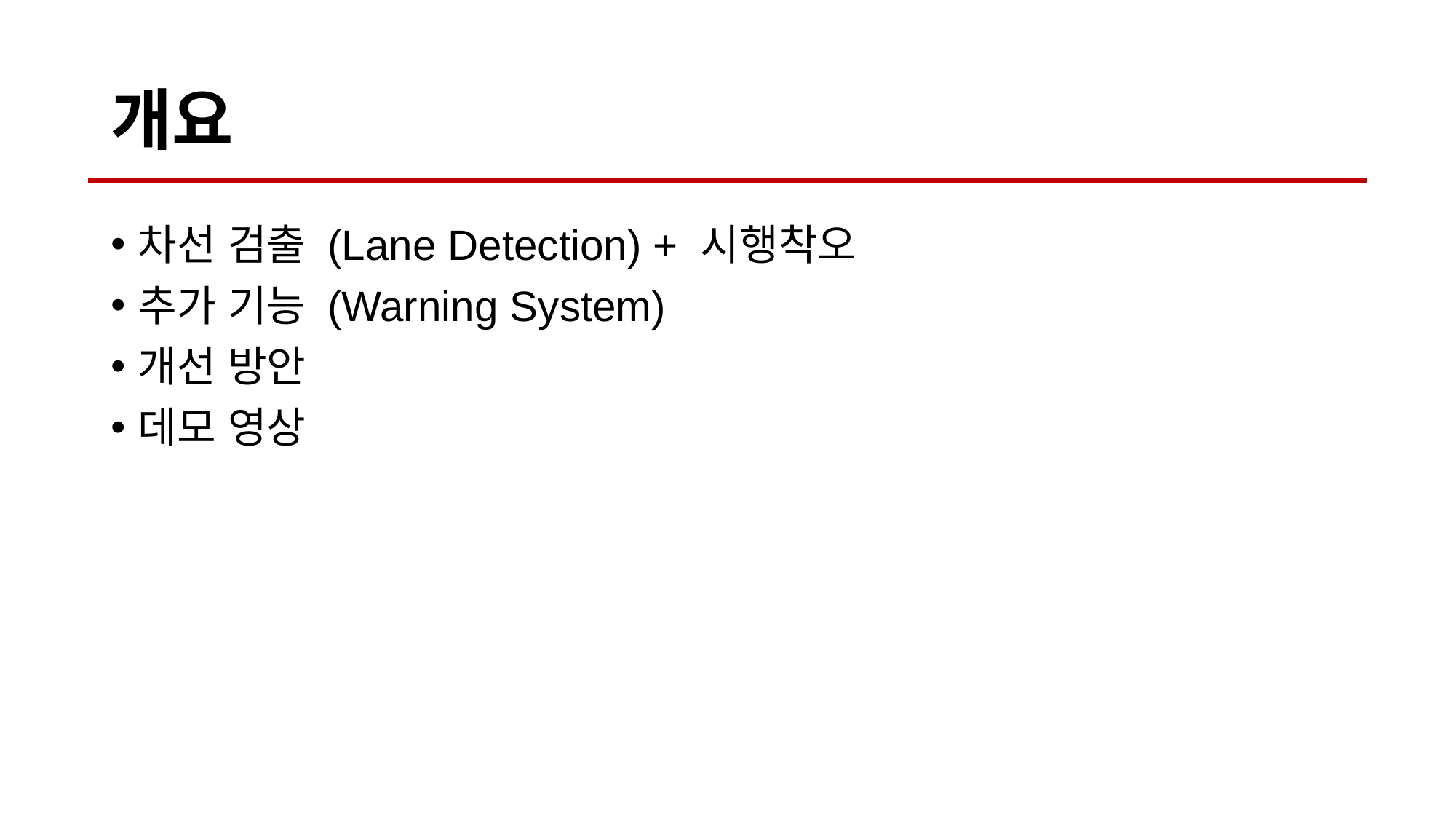

# 개요
차선 검출 (Lane Detection) + 시행착오
추가 기능 (Warning System)
개선 방안
데모 영상